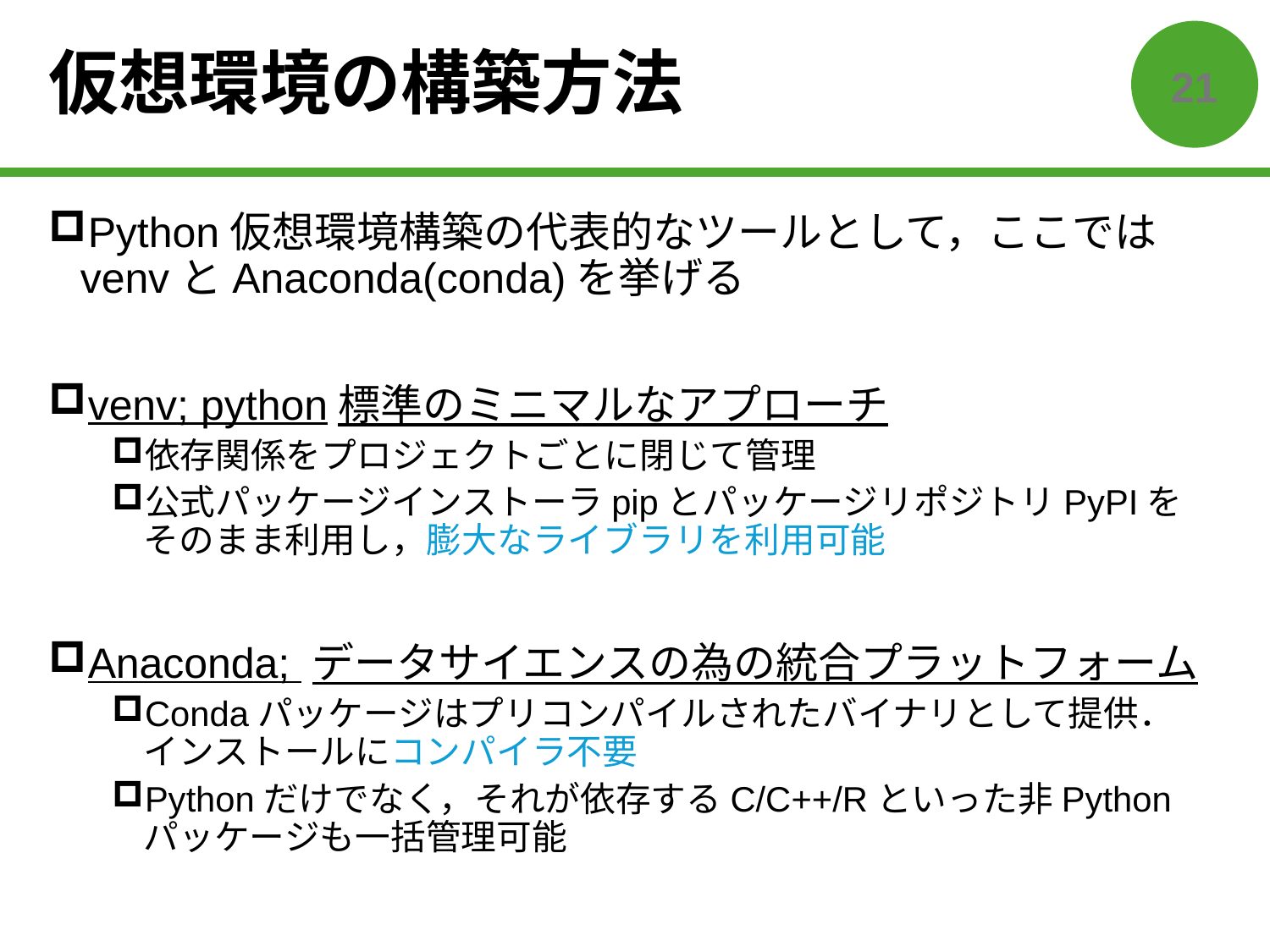

# 仮想環境の構築方法
21
Python仮想環境構築の代表的なツールとして，ここでは
venvとAnaconda(conda)を挙げる

venv; python標準のミニマルなアプローチ
依存関係をプロジェクトごとに閉じて管理
公式パッケージインストーラpipとパッケージリポジトリPyPIを
そのまま利用し，膨大なライブラリを利用可能

Anaconda; データサイエンスの為の統合プラットフォーム
Condaパッケージはプリコンパイルされたバイナリとして提供．
インストールにコンパイラ不要
Pythonだけでなく，それが依存するC/C++/Rといった非Python
パッケージも一括管理可能